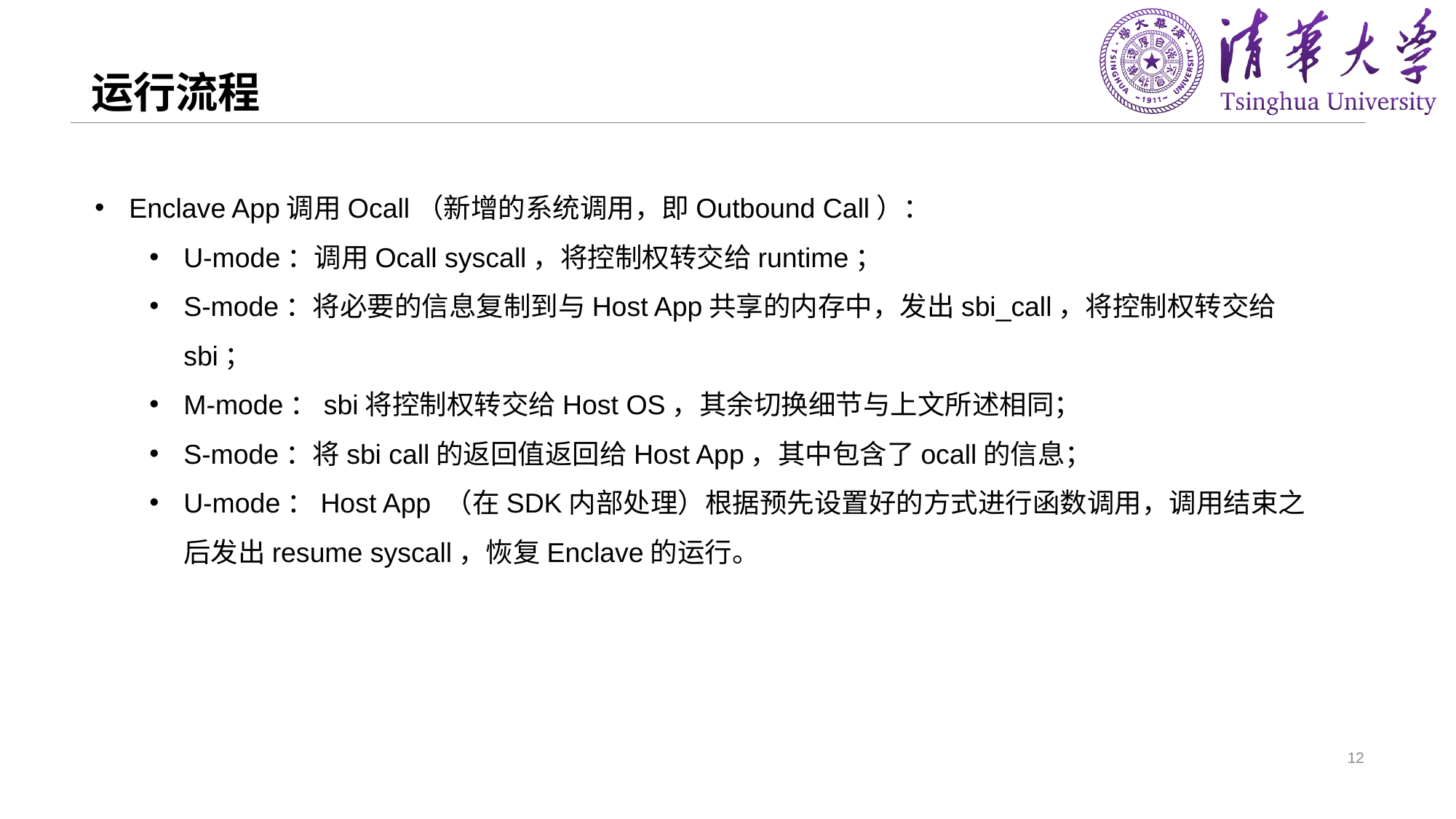

# 运行流程
Enclave App调用Ocall（新增的系统调用，即Outbound Call）：
U-mode：调用Ocall syscall，将控制权转交给runtime；
S-mode：将必要的信息复制到与Host App共享的内存中，发出sbi_call，将控制权转交给sbi；
M-mode：sbi将控制权转交给Host OS，其余切换细节与上文所述相同；
S-mode：将sbi call的返回值返回给Host App，其中包含了ocall的信息；
U-mode：Host App （在SDK内部处理）根据预先设置好的方式进行函数调用，调用结束之后发出resume syscall，恢复Enclave的运行。

12